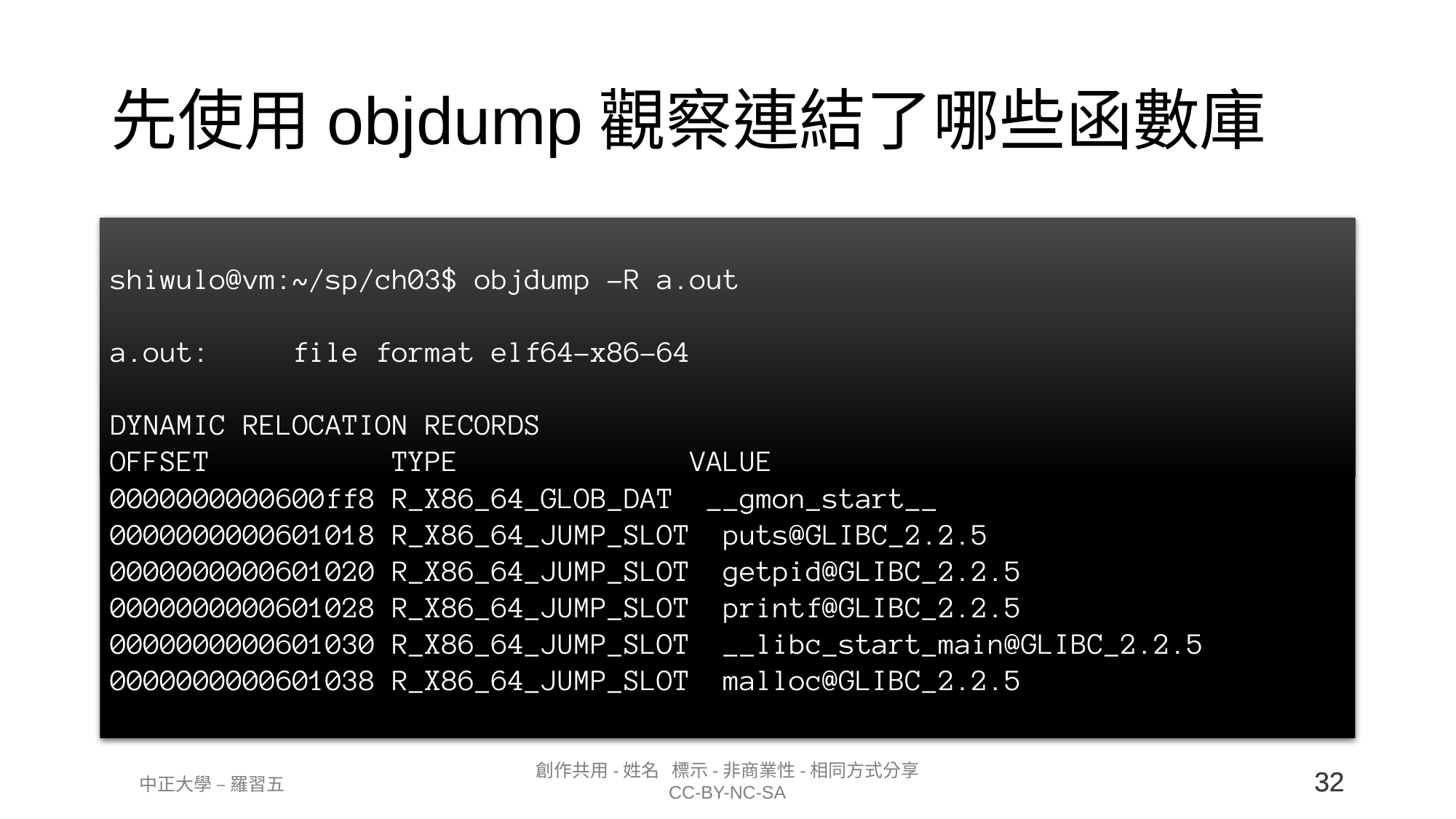

# 先使用objdump觀察連結了哪些函數庫
shiwulo@vm:~/sp/ch03$ objdump -R a.out

a.out:     file format elf64-x86-64

DYNAMIC RELOCATION RECORDS
OFFSET           TYPE              VALUE
0000000000600ff8 R_X86_64_GLOB_DAT  __gmon_start__
0000000000601018 R_X86_64_JUMP_SLOT  puts@GLIBC_2.2.5
0000000000601020 R_X86_64_JUMP_SLOT  getpid@GLIBC_2.2.5
0000000000601028 R_X86_64_JUMP_SLOT  printf@GLIBC_2.2.5
0000000000601030 R_X86_64_JUMP_SLOT  __libc_start_main@GLIBC_2.2.5
0000000000601038 R_X86_64_JUMP_SLOT  malloc@GLIBC_2.2.5